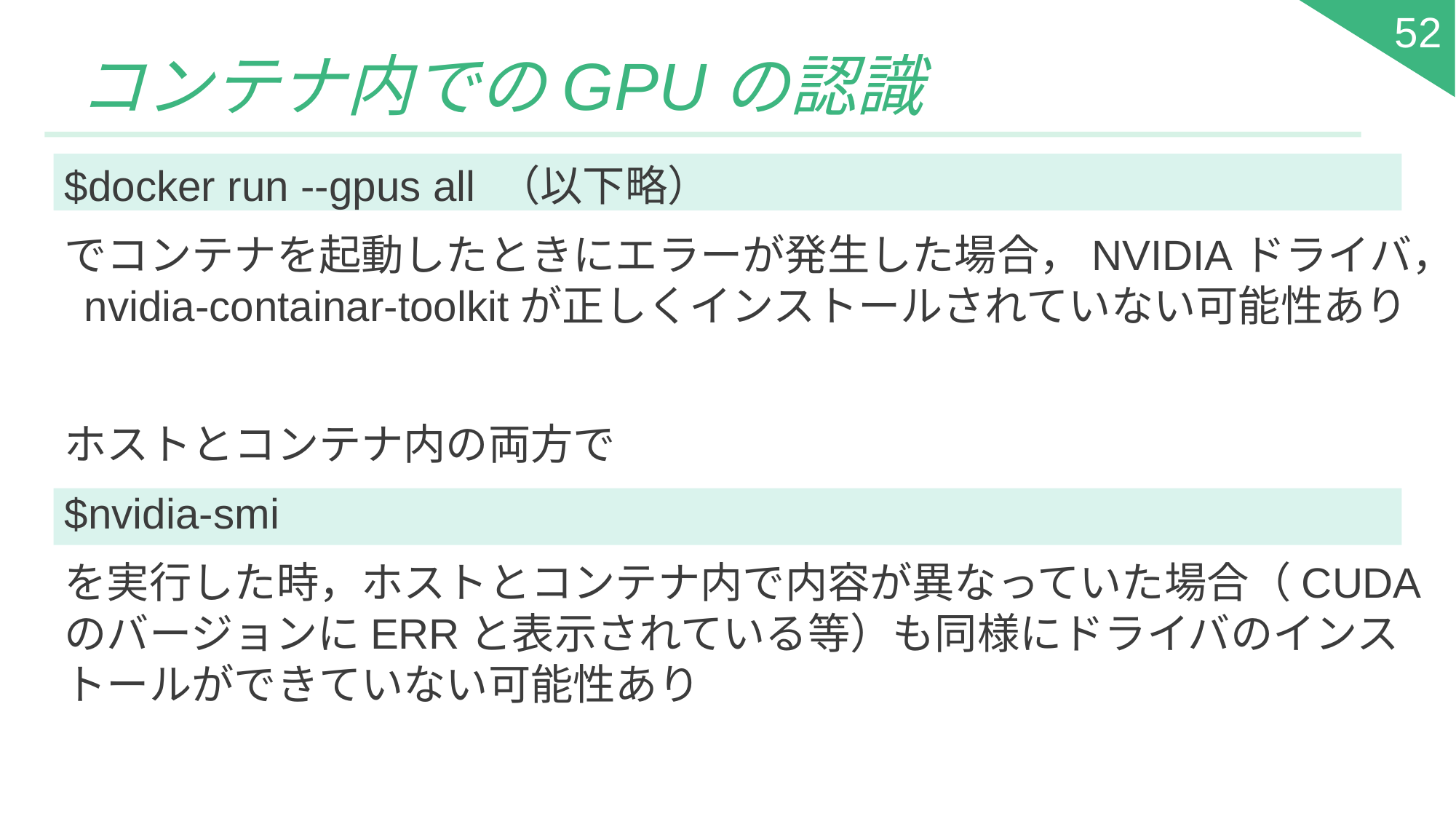

52
# コンテナ内でのGPUの認識

$docker run --gpus all （以下略）
でコンテナを起動したときにエラーが発生した場合，NVIDIAドライバ， nvidia-containar-toolkitが正しくインストールされていない可能性あり

ホストとコンテナ内の両方で
$nvidia-smi
を実行した時，ホストとコンテナ内で内容が異なっていた場合（CUDAのバージョンにERRと表示されている等）も同様にドライバのインストールができていない可能性あり